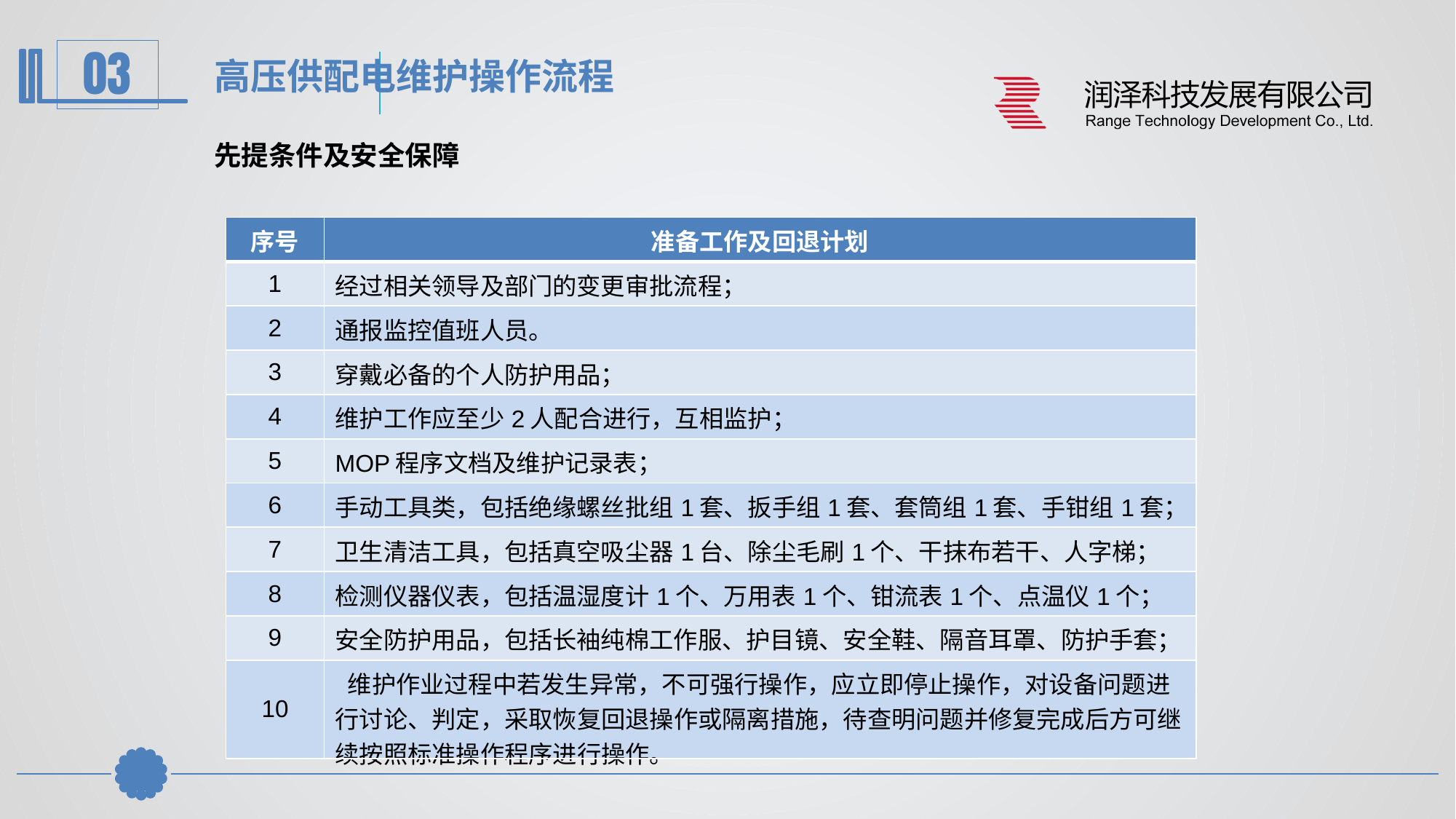

高压供配电维护操作流程
先提条件及安全保障
| 序号 | 准备工作及回退计划 |
| --- | --- |
| 1 | 经过相关领导及部门的变更审批流程； |
| 2 | 通报监控值班人员。 |
| 3 | 穿戴必备的个人防护用品； |
| 4 | 维护工作应至少2人配合进行，互相监护； |
| 5 | MOP程序文档及维护记录表； |
| 6 | 手动工具类，包括绝缘螺丝批组1套、扳手组1套、套筒组1套、手钳组1套； |
| 7 | 卫生清洁工具，包括真空吸尘器1台、除尘毛刷1个、干抹布若干、人字梯； |
| 8 | 检测仪器仪表，包括温湿度计1个、万用表1个、钳流表1个、点温仪1个； |
| 9 | 安全防护用品，包括长袖纯棉工作服、护目镜、安全鞋、隔音耳罩、防护手套； |
| 10 | 维护作业过程中若发生异常，不可强行操作，应立即停止操作，对设备问题进行讨论、判定，采取恢复回退操作或隔离措施，待查明问题并修复完成后方可继续按照标准操作程序进行操作。 |
10